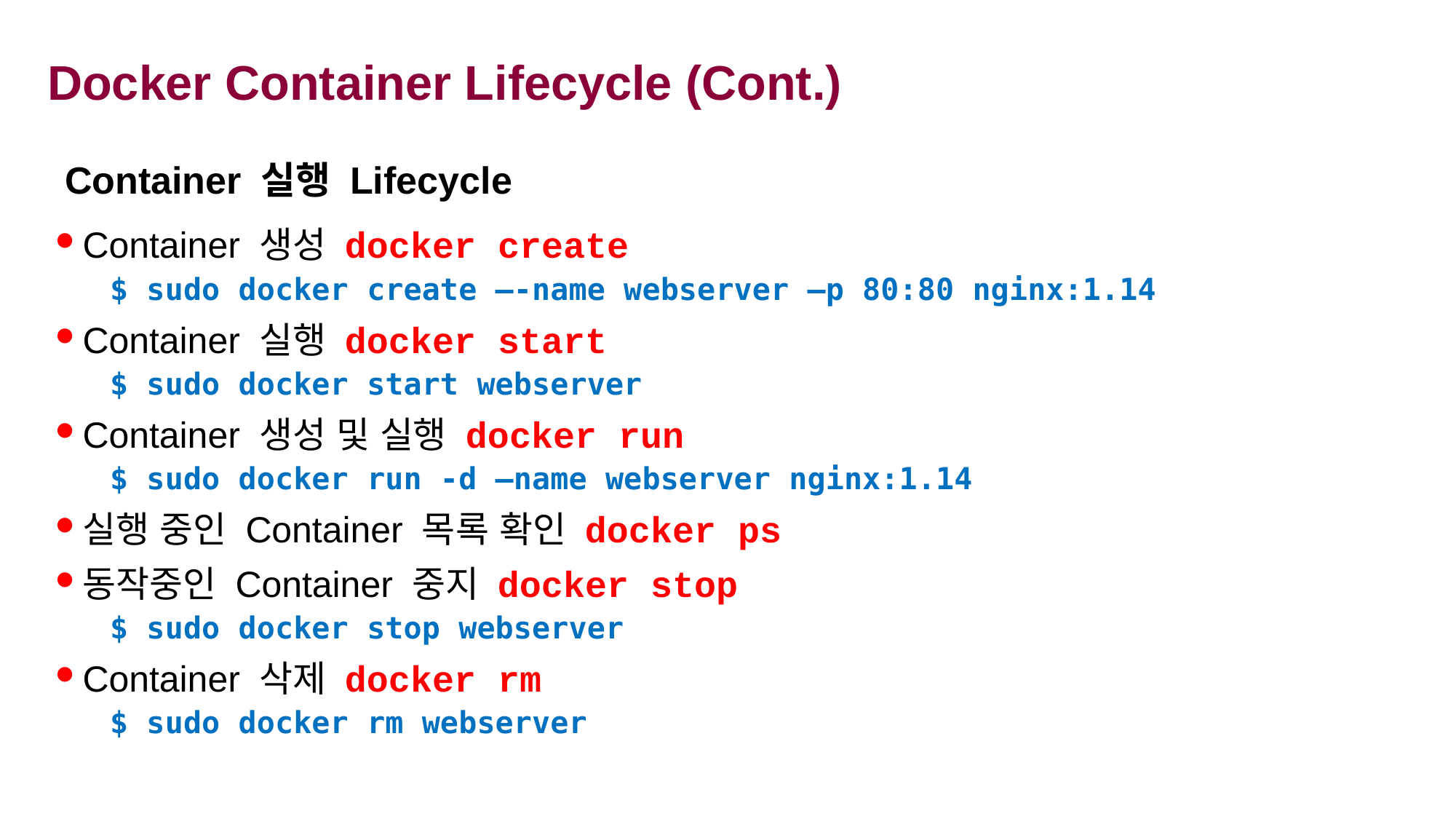

# Docker Container Lifecycle (Cont.)
Container 실행 Lifecycle
Container 생성 docker create
$ sudo docker create –-name webserver –p 80:80 nginx:1.14
Container 실행 docker start
$ sudo docker start webserver
Container 생성 및 실행 docker run
$ sudo docker run -d –name webserver nginx:1.14
실행 중인 Container 목록 확인 docker ps
동작중인 Container 중지 docker stop
$ sudo docker stop webserver
Container 삭제 docker rm
$ sudo docker rm webserver